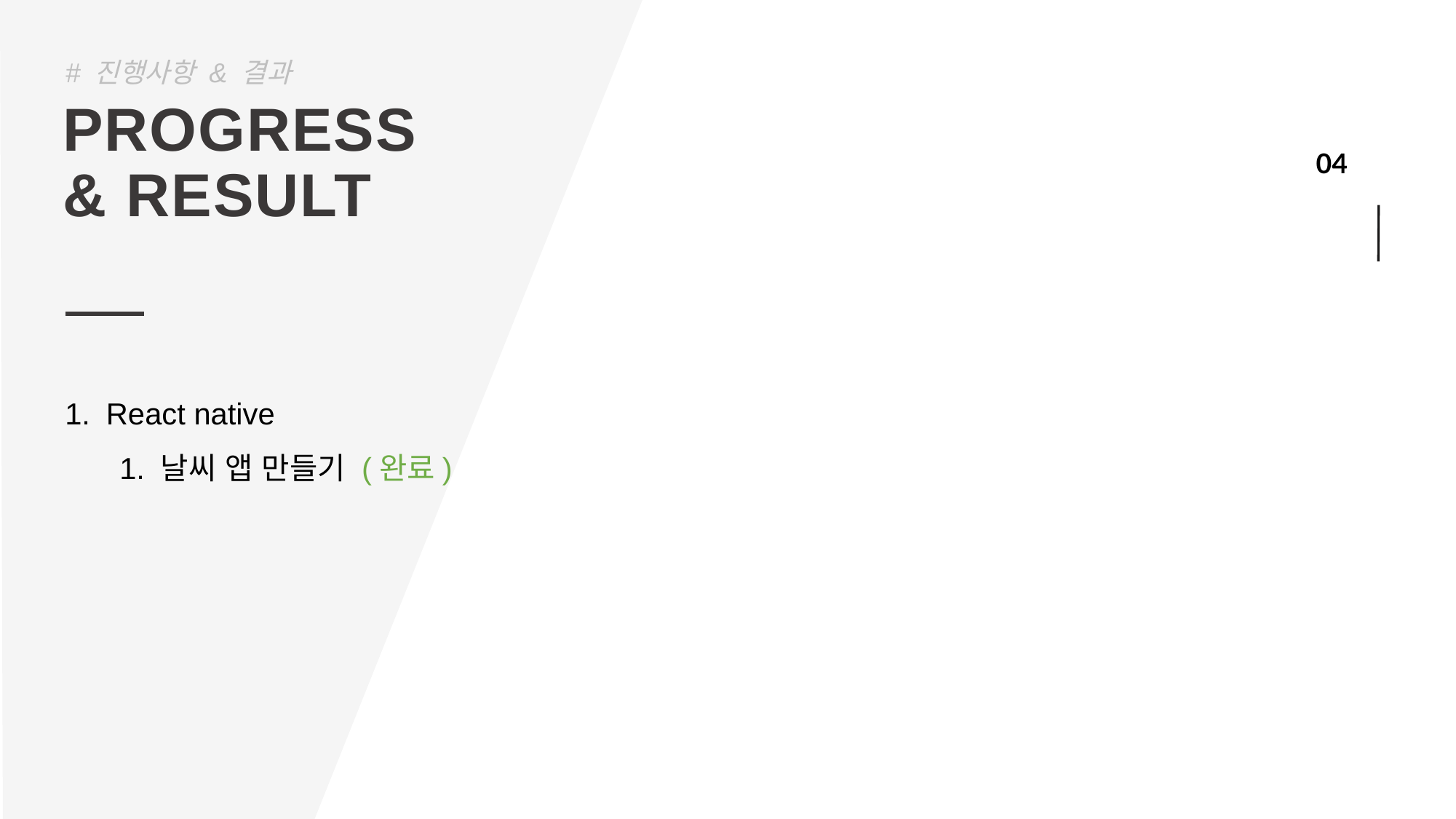

# 진행사항 & 결과
PROGRESS
& RESULT
React native
날씨 앱 만들기 (완료)